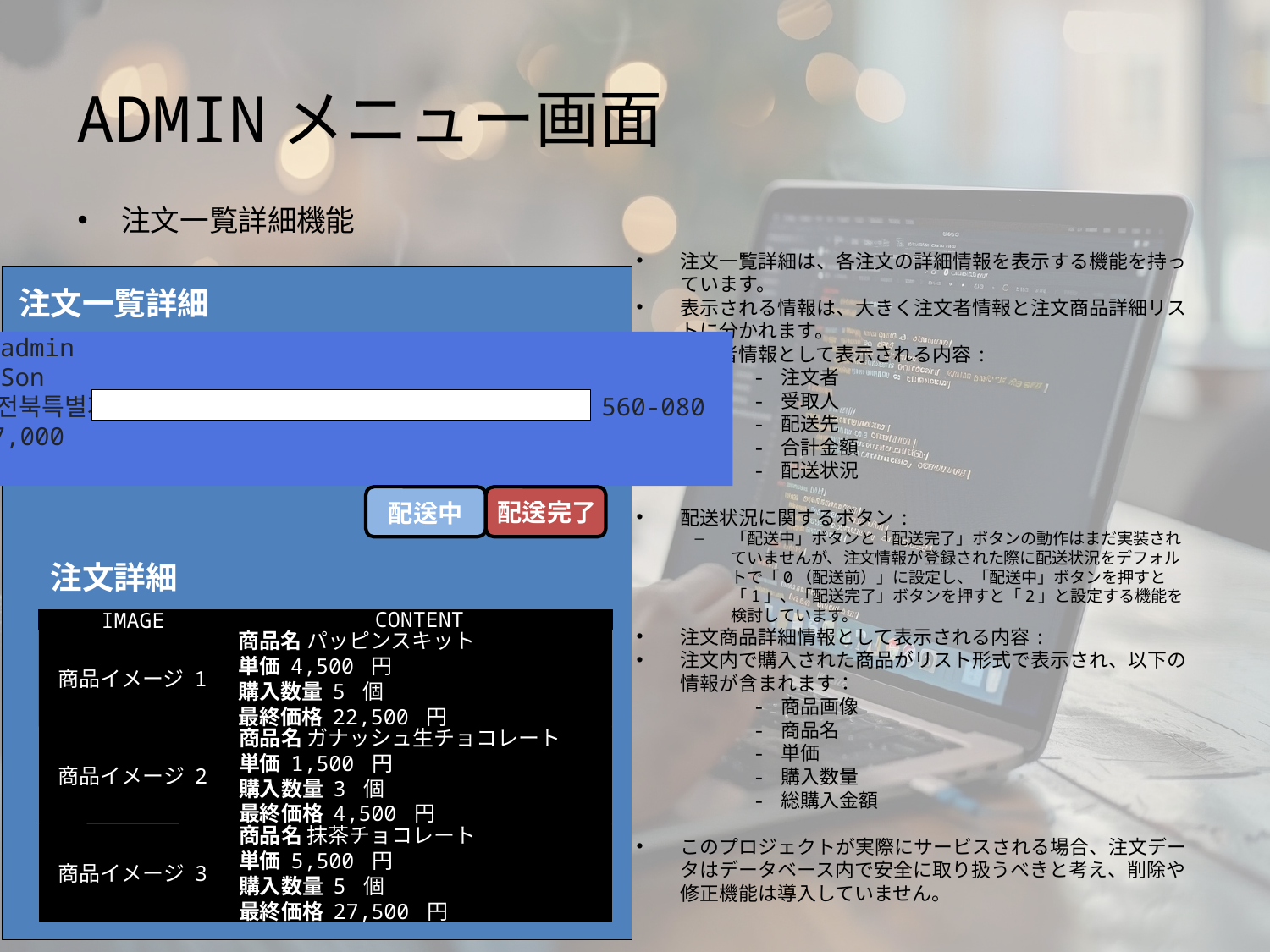

# ADMINメニュー画面
注文一覧詳細機能

注文一覧詳細は、各注文の詳細情報を表示する機能を持っています。
表示される情報は、大きく注文者情報と注文商品詳細リストに分かれます。
注文者情報として表示される内容:
	- 注文者
	- 受取人
	- 配送先
	- 合計金額
	- 配送状況

配送状況に関するボタン:
「配送中」ボタンと「配送完了」ボタンの動作はまだ実装されていませんが、注文情報が登録された際に配送状況をデフォルトで「0（配送前）」に設定し、「配送中」ボタンを押すと「1」、「配送完了」ボタンを押すと「2」と設定する機能を検討しています。
注文商品詳細情報として表示される内容:
注文内で購入された商品がリスト形式で表示され、以下の情報が含まれます：
	- 商品画像
	- 商品名
	- 単価
	- 購入数量
	- 総購入金額

このプロジェクトが実際にサービスされる場合、注文データはデータベース内で安全に取り扱うべきと考え、削除や修正機能は導入していません。

注文一覧詳細
注文者 admin
受取人 Son
住所 (전북특별자치도 전주시 완산구 노송여울1길 65) HOME 560-080
価格 27,000
状態

配送完了
配送中
注文詳細
IMAGE
IMAGE
CONTENT
CONTENT
商品名 パッピンスキット
単価 4,500 円
購入数量 5 個
最終価格 22,500 円
商品イメージ 1
商品名 ガナッシュ生チョコレート
単価 1,500 円
購入数量 3 個
最終価格 4,500 円
商品イメージ 2
商品名 抹茶チョコレート
単価 5,500 円
購入数量 5 個
最終価格 27,500 円
商品イメージ 3